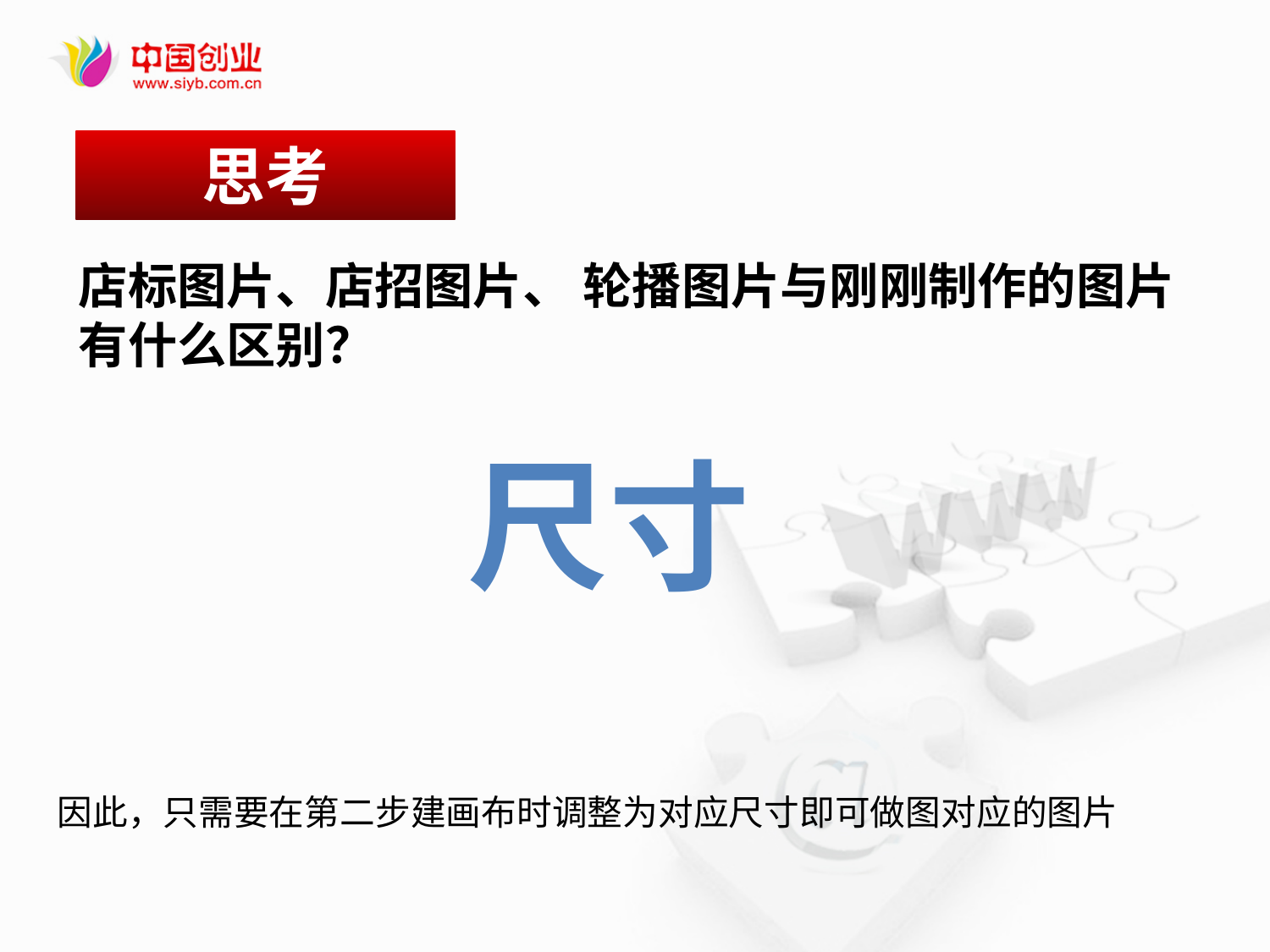

思考
店标图片、店招图片、 轮播图片与刚刚制作的图片有什么区别？
尺寸
因此，只需要在第二步建画布时调整为对应尺寸即可做图对应的图片